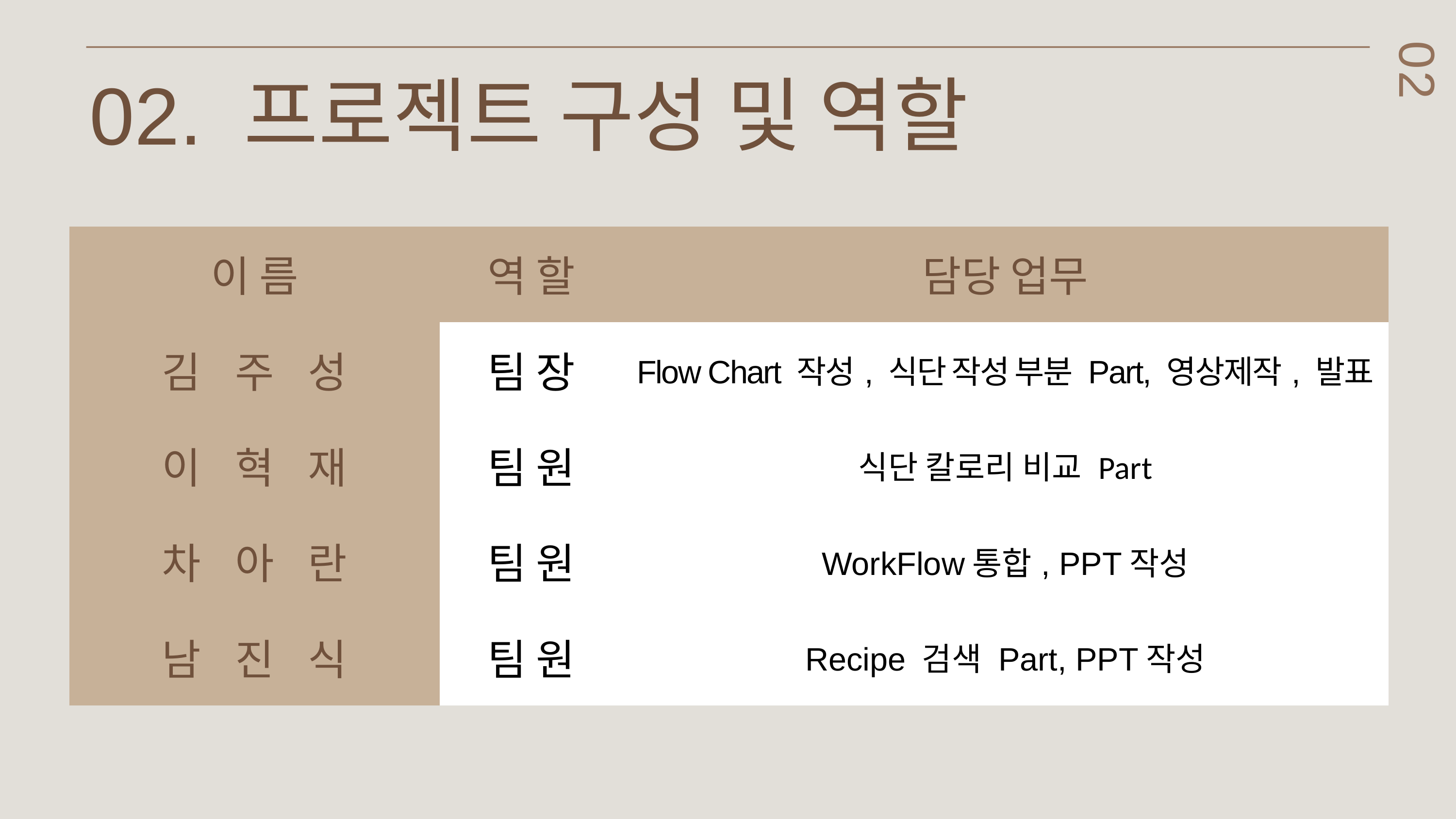

02. 프로젝트 구성 및 역할
02
| 이 름 | 역 할 | 담당 업무 |
| --- | --- | --- |
| 김주성 | 팀 장 | Flow Chart 작성, 식단 작성 부분 Part, 영상제작, 발표 |
| 이혁재 | 팀 원 | 식단 칼로리 비교 Part |
| 차아란 | 팀 원 | WorkFlow통합, PPT작성 |
| 남진식 | 팀 원 | Recipe 검색 Part, PPT작성 |